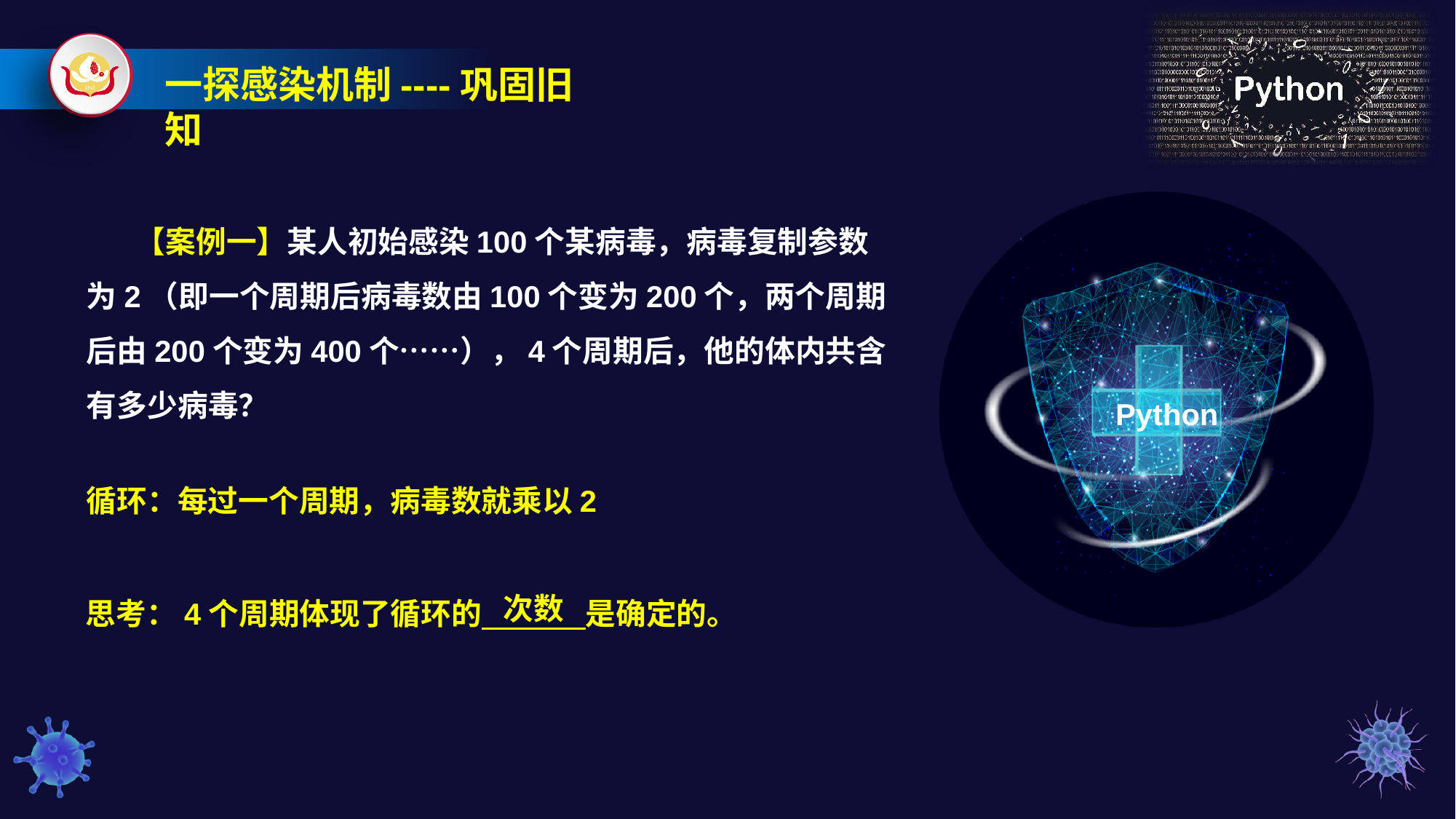

一探感染机制----巩固旧知
      【案例一】某人初始感染100个某病毒，病毒复制参数为2（即一个周期后病毒数由100个变为200个，两个周期后由200个变为400个……），4个周期后，他的体内共含有多少病毒？
Python
循环：每过一个周期，病毒数就乘以2
次数
思考：4个周期体现了循环的               是确定的。